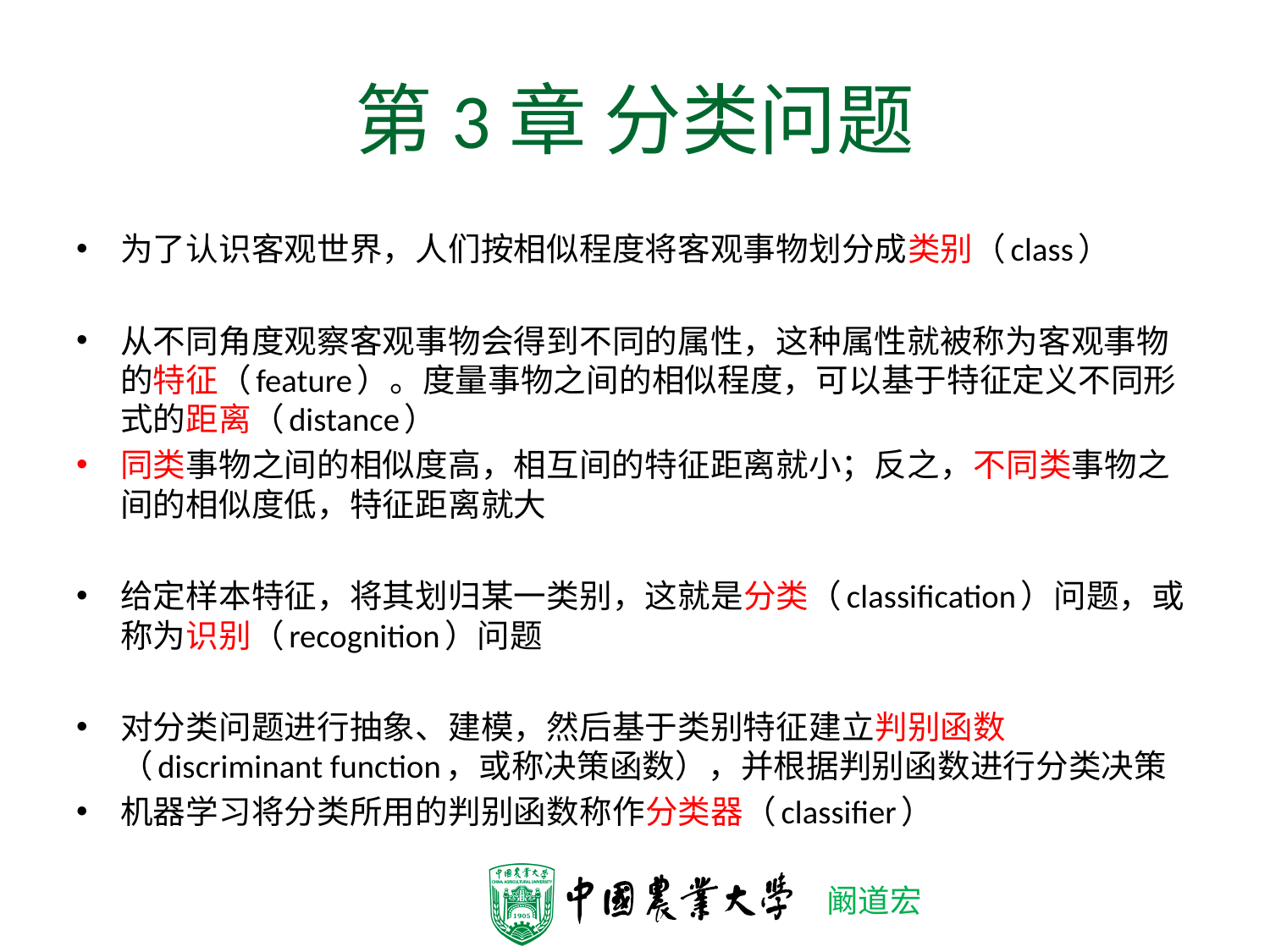

# 第3章 分类问题
为了认识客观世界，人们按相似程度将客观事物划分成类别（class）

从不同角度观察客观事物会得到不同的属性，这种属性就被称为客观事物的特征（feature）。度量事物之间的相似程度，可以基于特征定义不同形式的距离（distance）
同类事物之间的相似度高，相互间的特征距离就小；反之，不同类事物之间的相似度低，特征距离就大

给定样本特征，将其划归某一类别，这就是分类（classification）问题，或称为识别（recognition）问题

对分类问题进行抽象、建模，然后基于类别特征建立判别函数（discriminant function，或称决策函数），并根据判别函数进行分类决策
机器学习将分类所用的判别函数称作分类器（classifier）